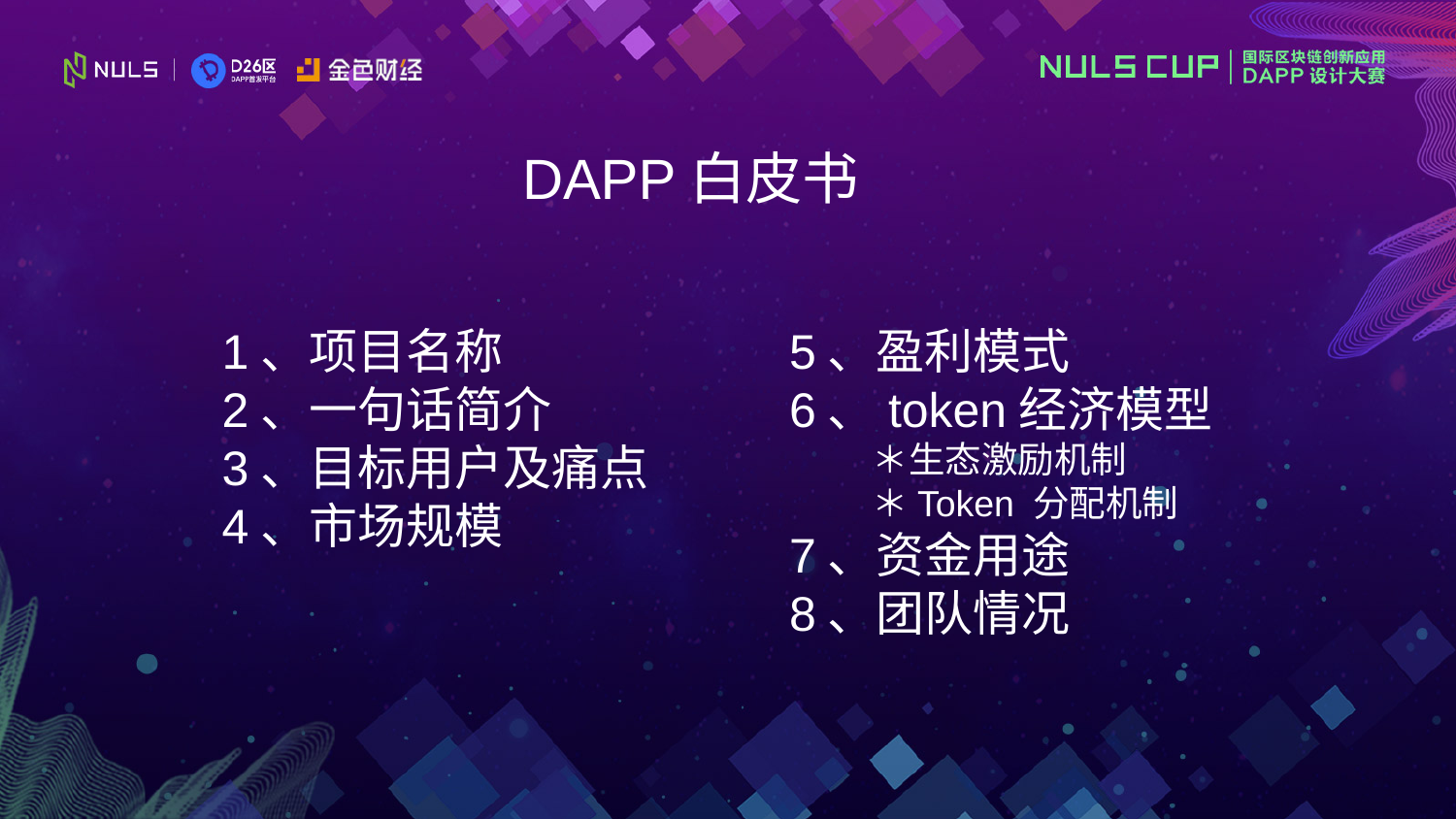

DAPP白皮书
1、项目名称
2、一句话简介
3、目标用户及痛点
4、市场规模

5、盈利模式
6、token经济模型
         ＊生态激励机制
         ＊Token 分配机制
7、资金用途
8、团队情况